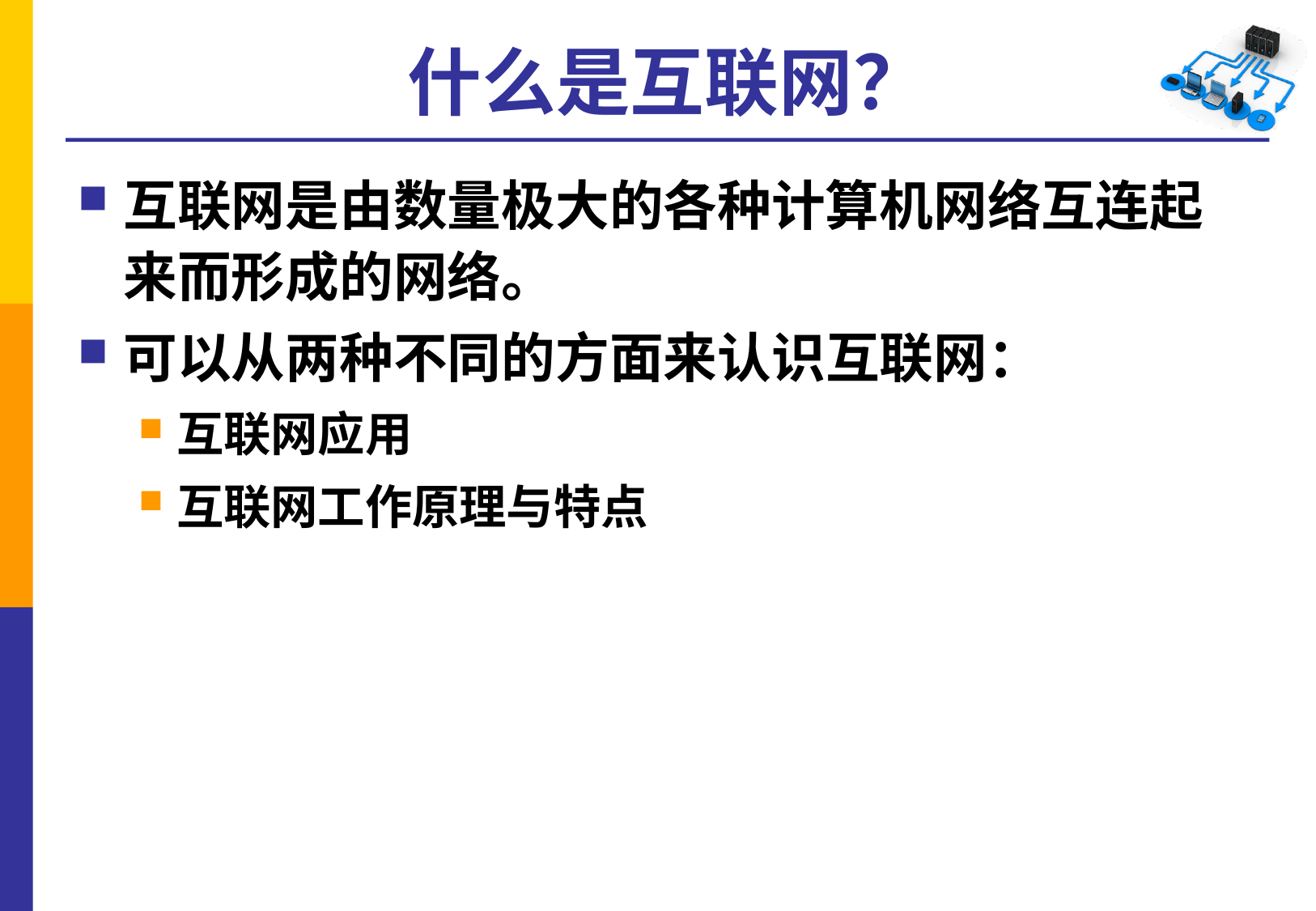

# 什么是互联网？
互联网是由数量极大的各种计算机网络互连起来而形成的网络。
可以从两种不同的方面来认识互联网：
互联网应用
互联网工作原理与特点